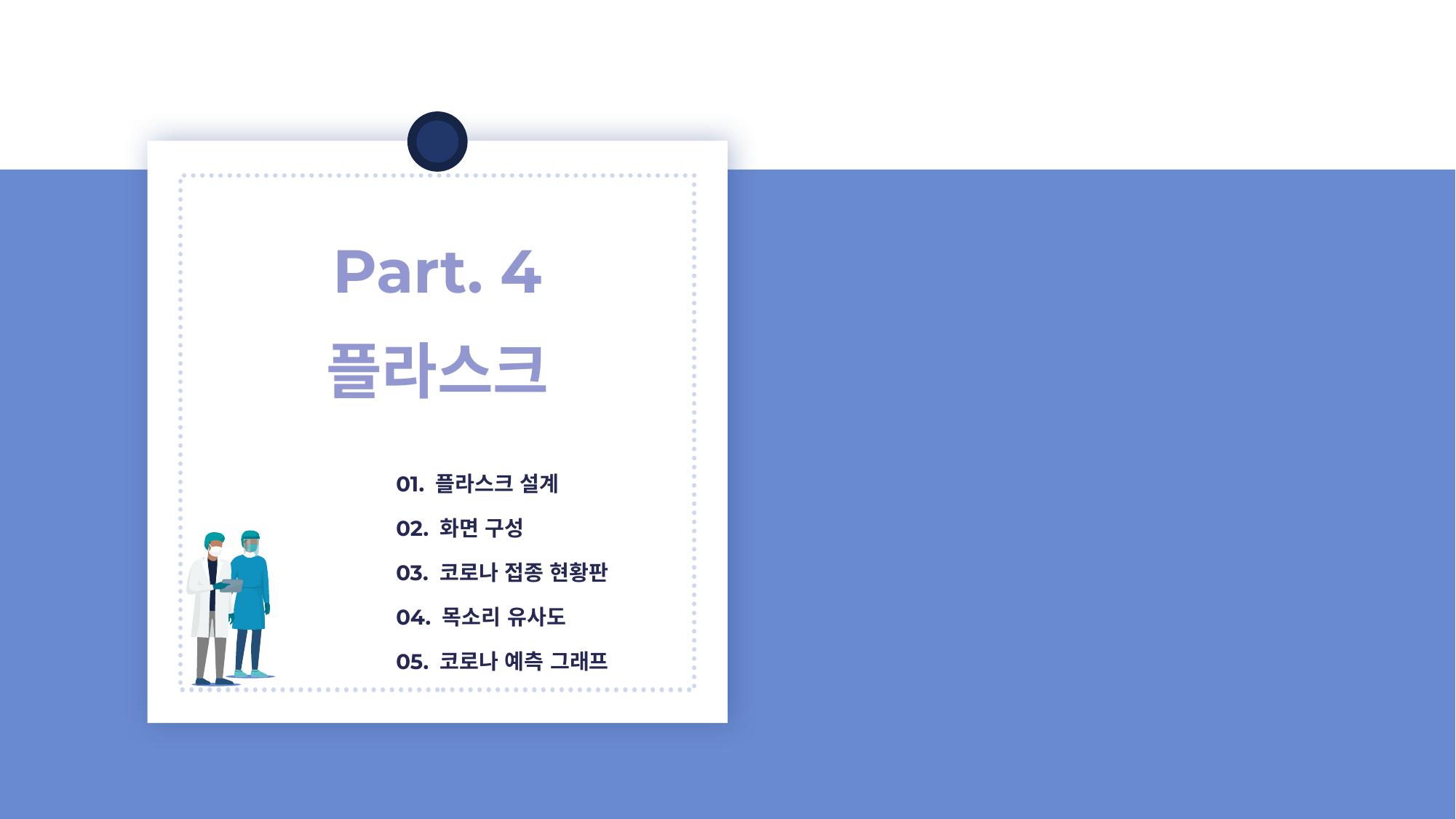

Part. 4
플라스크
01. 플라스크 설계
02. 화면 구성

03. 코로나 접종 현황판
04. 목소리 유사도
05. 코로나 예측 그래프